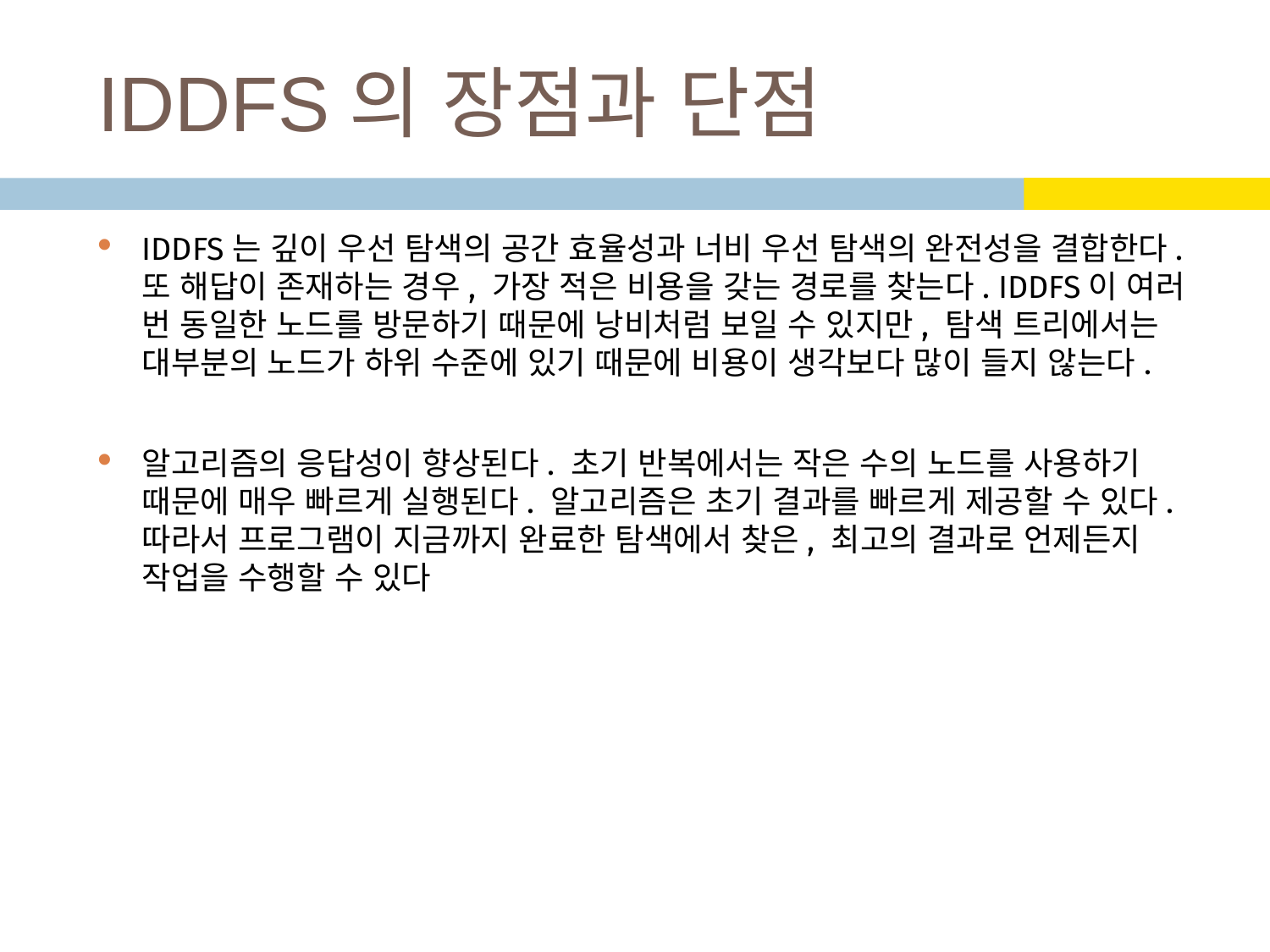

# IDDFS의 장점과 단점
IDDFS는 깊이 우선 탐색의 공간 효율성과 너비 우선 탐색의 완전성을 결합한다. 또 해답이 존재하는 경우, 가장 적은 비용을 갖는 경로를 찾는다. IDDFS이 여러 번 동일한 노드를 방문하기 때문에 낭비처럼 보일 수 있지만, 탐색 트리에서는 대부분의 노드가 하위 수준에 있기 때문에 비용이 생각보다 많이 들지 않는다.

알고리즘의 응답성이 향상된다. 초기 반복에서는 작은 수의 노드를 사용하기 때문에 매우 빠르게 실행된다. 알고리즘은 초기 결과를 빠르게 제공할 수 있다. 따라서 프로그램이 지금까지 완료한 탐색에서 찾은, 최고의 결과로 언제든지 작업을 수행할 수 있다